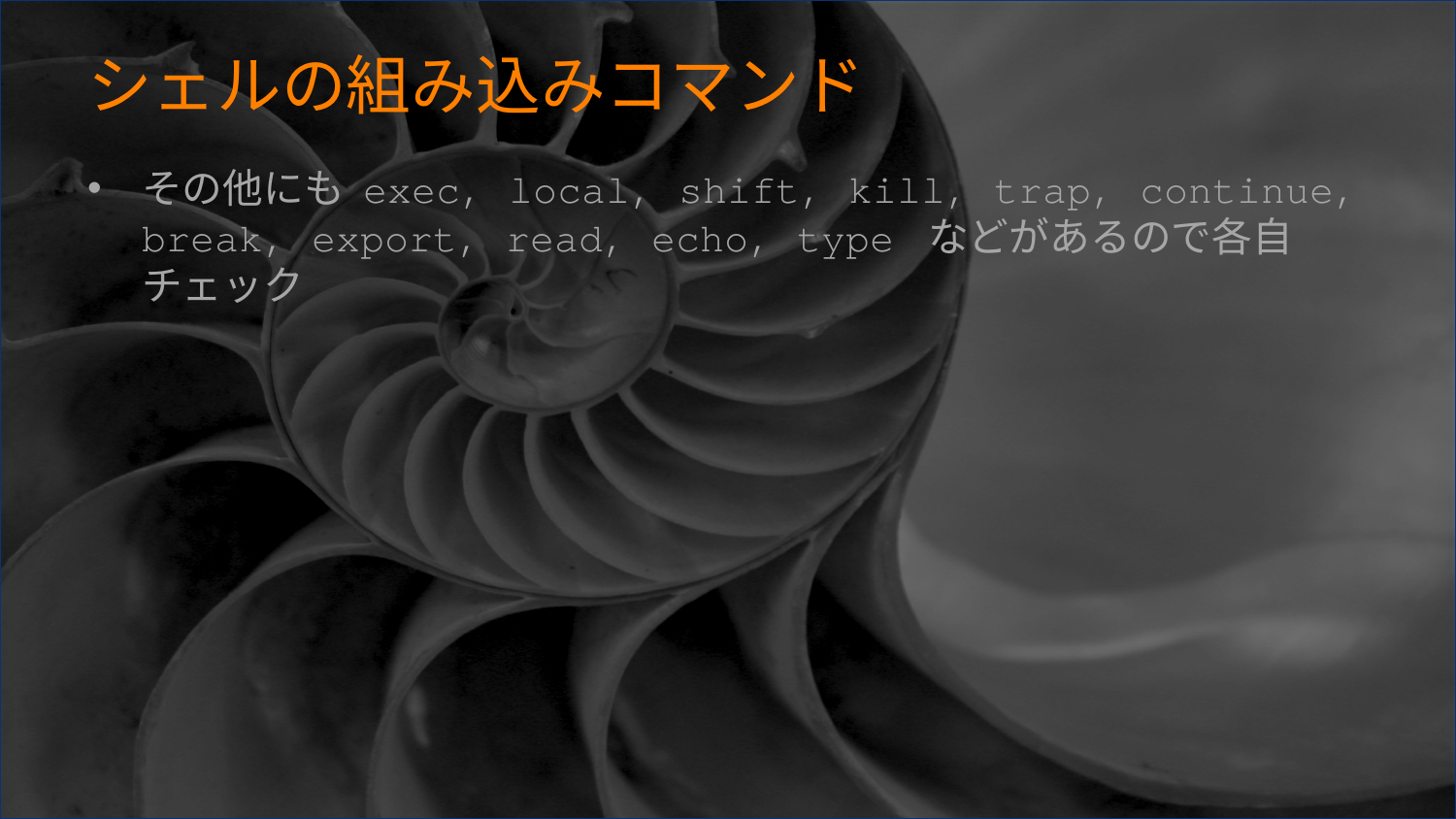

# シェルの組み込みコマンド
その他にも exec, local, shift, kill, trap, continue, break, export, read, echo, type などがあるので各自チェック